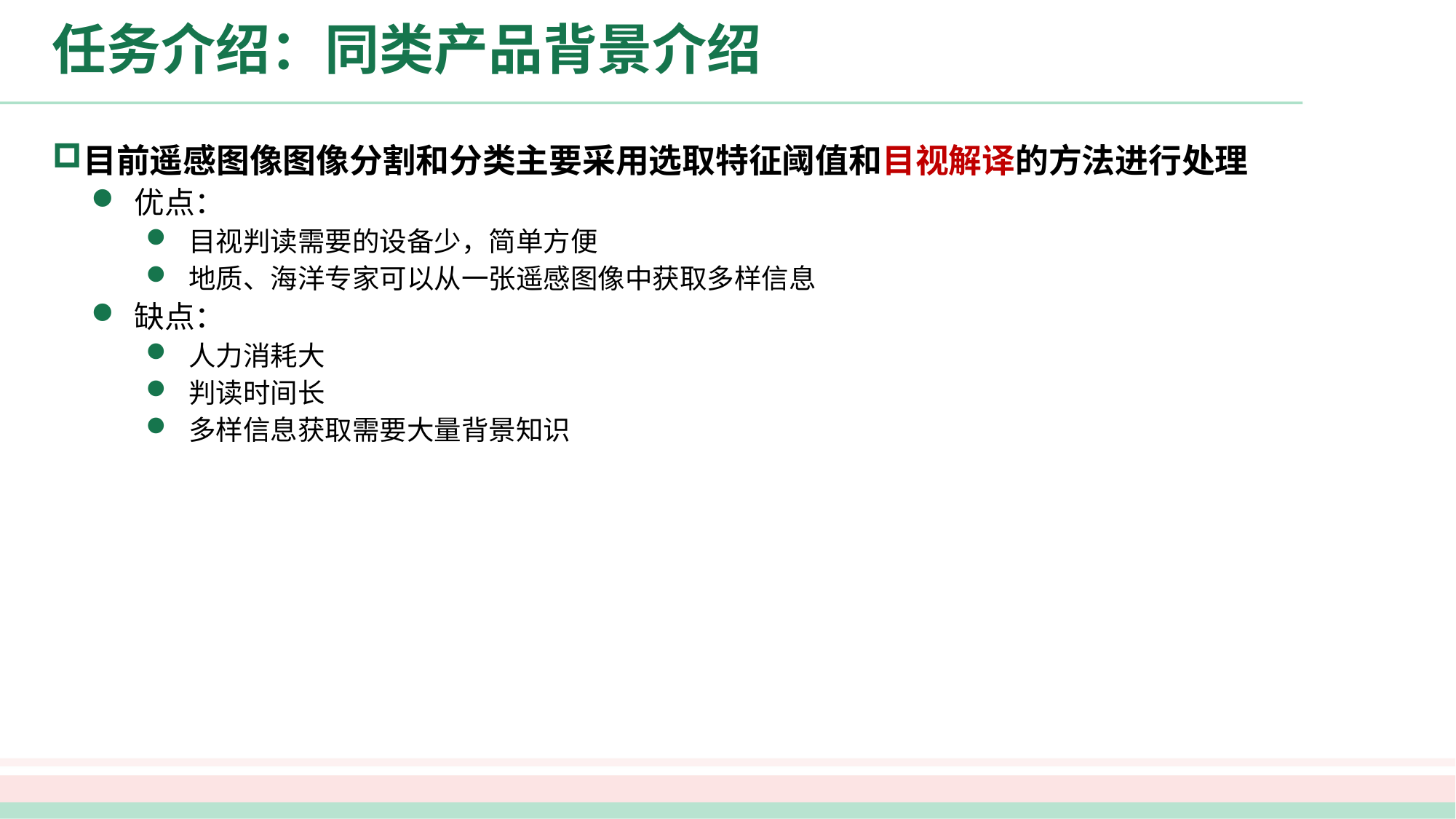

# 任务介绍：同类产品背景介绍
目前遥感图像图像分割和分类主要采用选取特征阈值和目视解译的方法进行处理
优点：
目视判读需要的设备少，简单方便
地质、海洋专家可以从一张遥感图像中获取多样信息
缺点：
人力消耗大
判读时间长
多样信息获取需要大量背景知识